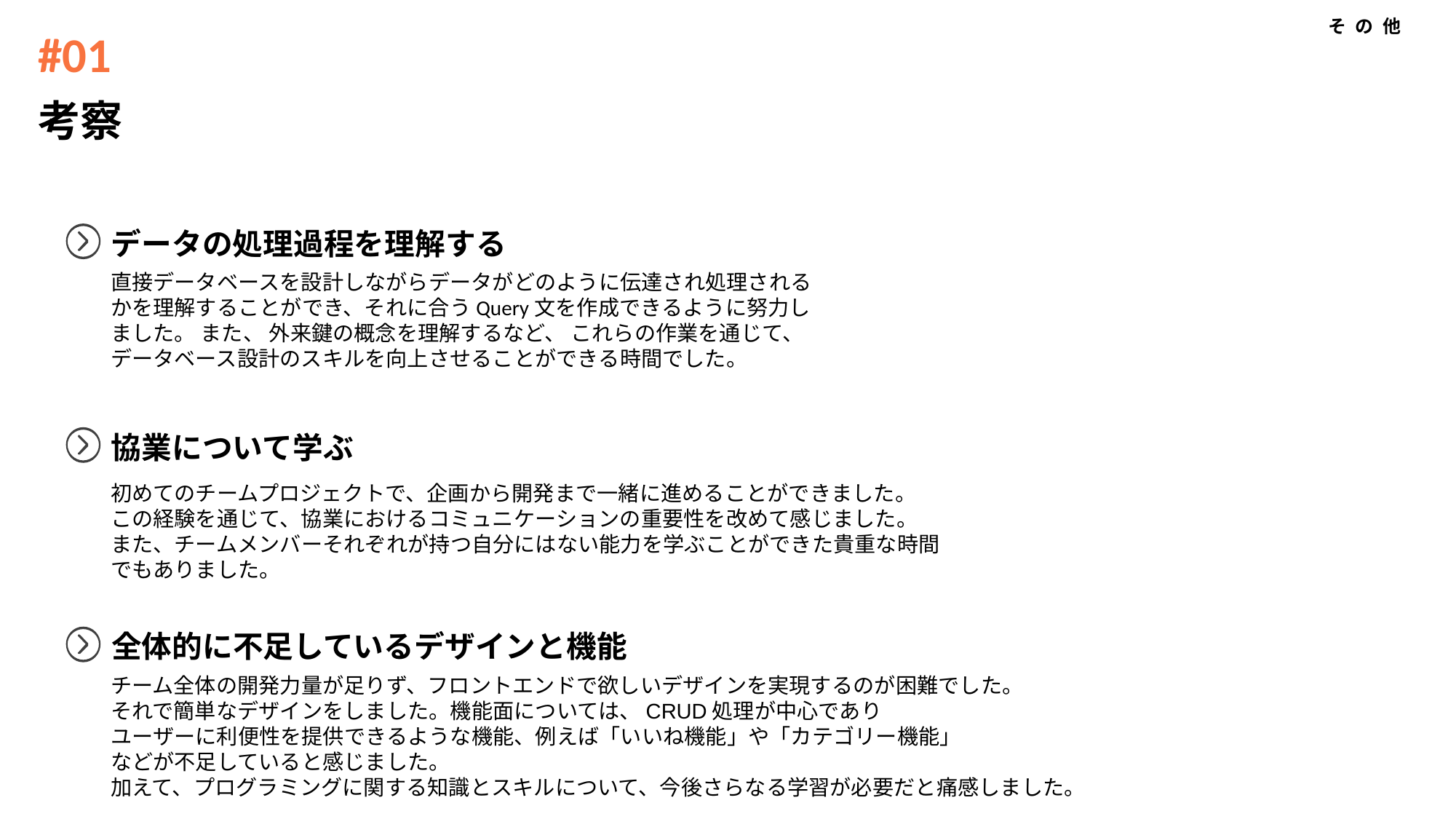

その他
#01
考察
データの処理過程を理解する

直接データベースを設計しながらデータがどのように伝達され処理されるかを理解することができ、それに合うQuery文を作成できるように努力しました。 また、 外来鍵の概念を理解するなど、 これらの作業を通じて、データベース設計のスキルを向上させることができる時間でした。
協業について学ぶ

初めてのチームプロジェクトで、企画から開発まで一緒に進めることができました。
この経験を通じて、協業におけるコミュニケーションの重要性を改めて感じました。
また、チームメンバーそれぞれが持つ自分にはない能力を学ぶことができた貴重な時間でもありました。
全体的に不足しているデザインと機能

チーム全体の開発力量が足りず、フロントエンドで欲しいデザインを実現するのが困難でした。
それで簡単なデザインをしました。機能面については、CRUD処理が中心であり
ユーザーに利便性を提供できるような機能、例えば「いいね機能」や「カテゴリー機能」
などが不足していると感じました。
加えて、プログラミングに関する知識とスキルについて、今後さらなる学習が必要だと痛感しました。